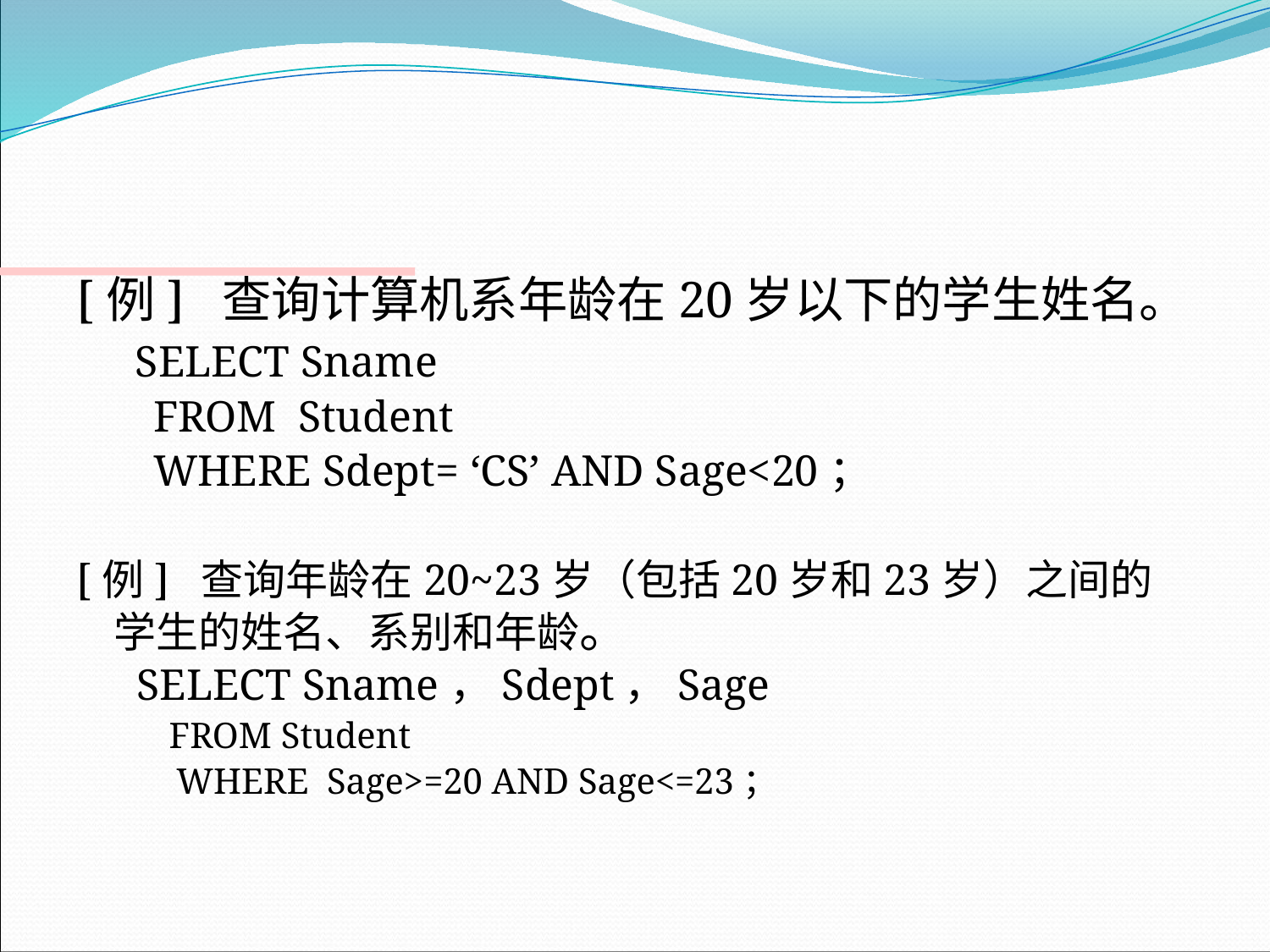

#
[例]  查询计算机系年龄在20岁以下的学生姓名。
     SELECT Sname
       FROM  Student
       WHERE Sdept= ‘CS’ AND Sage<20；

[例]  查询年龄在20~23岁（包括20岁和23岁）之间的学生的姓名、系别和年龄。
 SELECT Sname，Sdept，Sage
FROM Student
     WHERE  Sage>=20 AND Sage<=23；

274